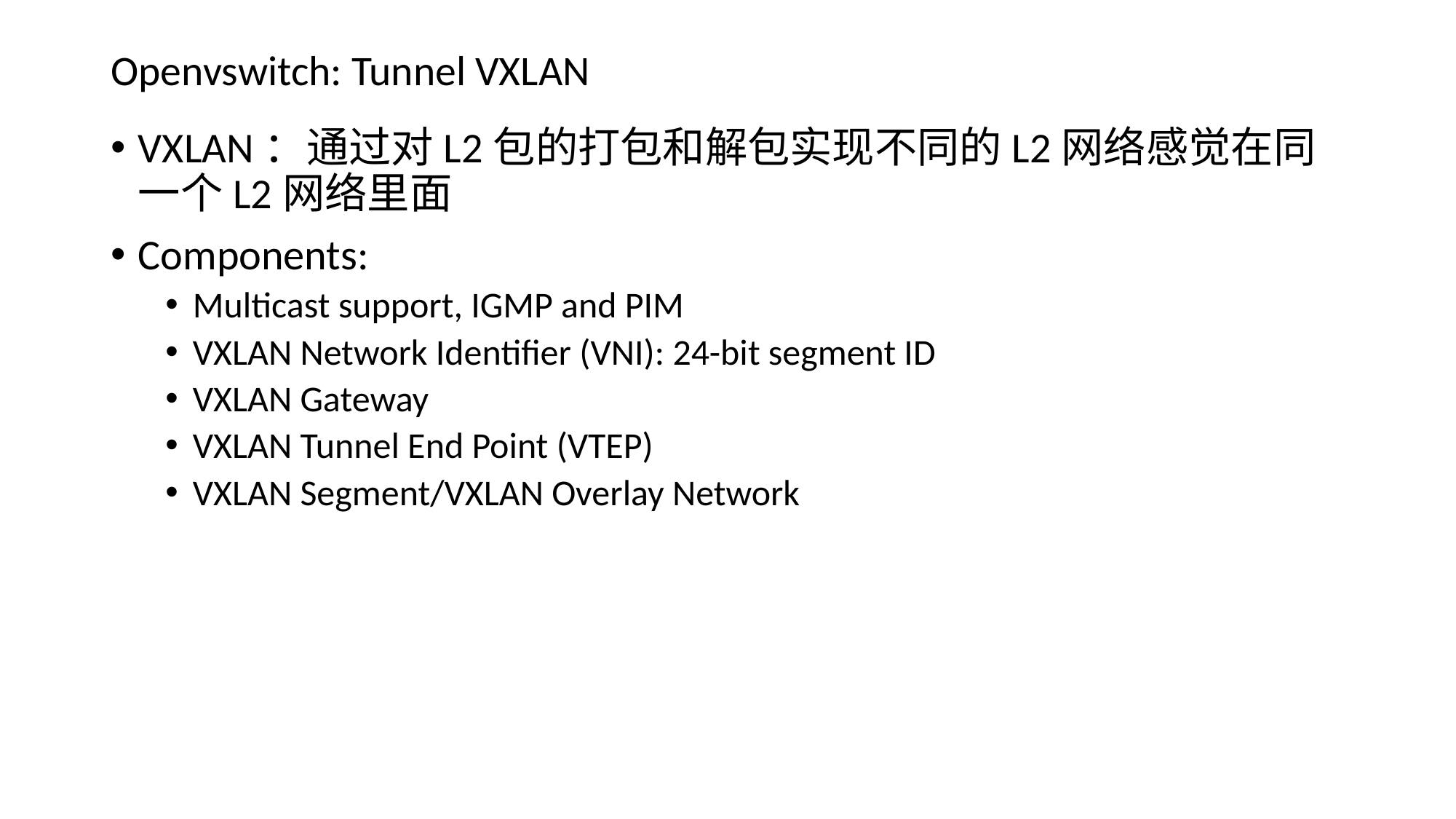

# Openvswitch: Tunnel VXLAN
VXLAN：通过对L2包的打包和解包实现不同的L2网络感觉在同一个L2网络里面
Components:
Multicast support, IGMP and PIM
VXLAN Network Identifier (VNI): 24-bit segment ID
VXLAN Gateway
VXLAN Tunnel End Point (VTEP)
VXLAN Segment/VXLAN Overlay Network